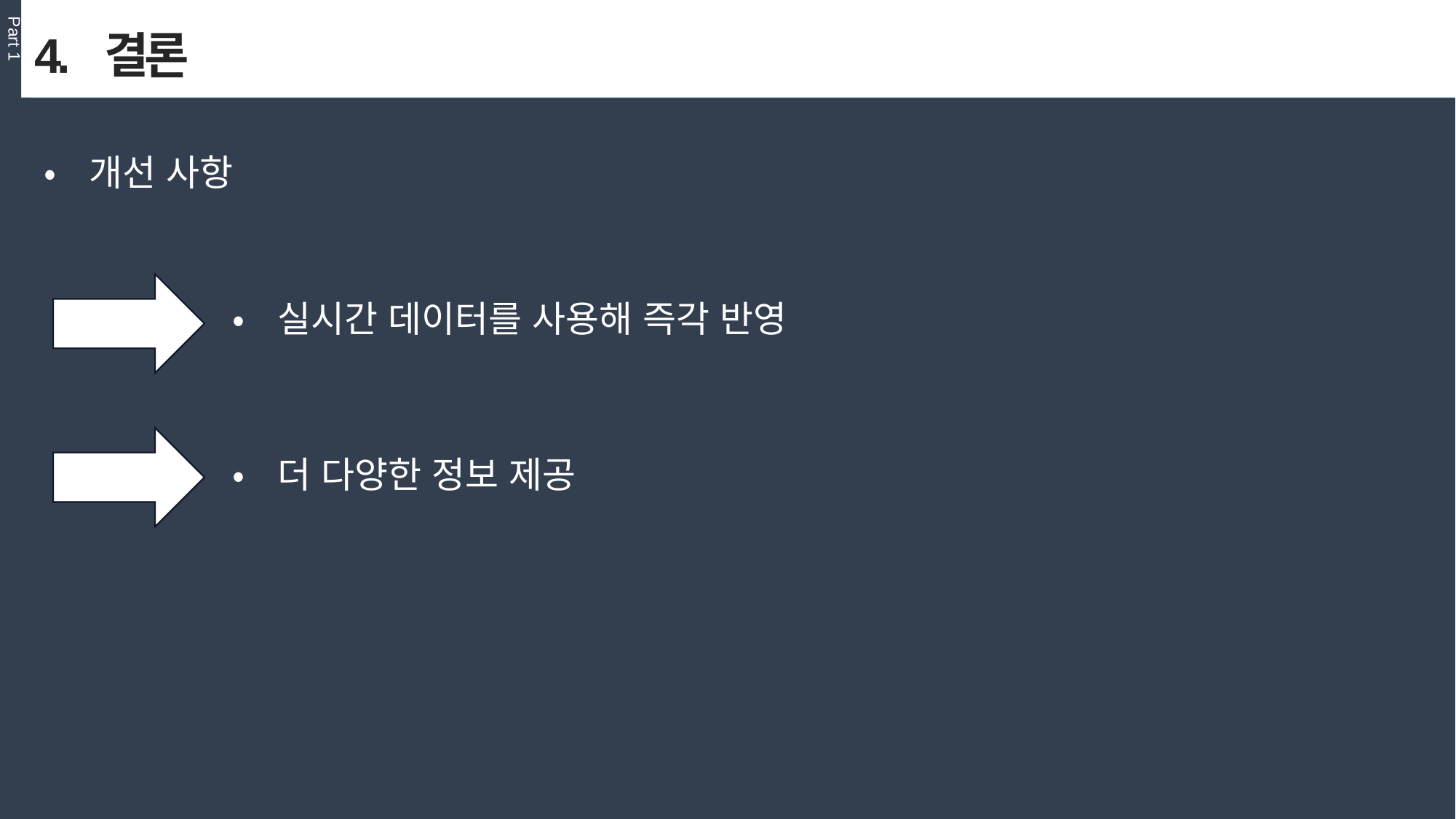

Part 1
4.  결론

•개선 사항

•실시간 데이터를 사용해 즉각 반영

•더 다양한 정보 제공